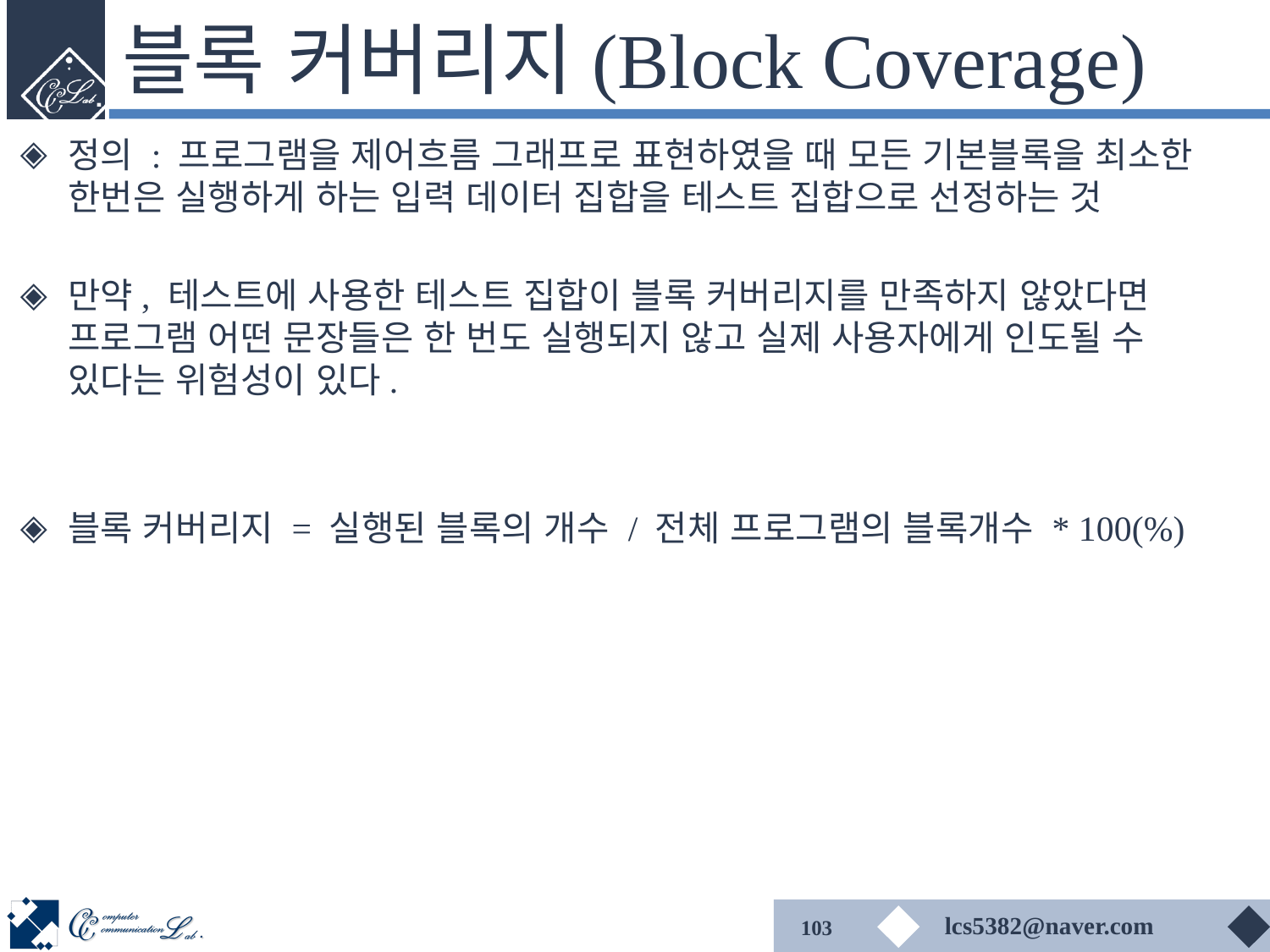

# 블록 커버리지(Block Coverage)
정의 : 프로그램을 제어흐름 그래프로 표현하였을 때 모든 기본블록을 최소한 한번은 실행하게 하는 입력 데이터 집합을 테스트 집합으로 선정하는 것

만약, 테스트에 사용한 테스트 집합이 블록 커버리지를 만족하지 않았다면  프로그램 어떤 문장들은 한 번도 실행되지 않고 실제 사용자에게 인도될 수 있다는 위험성이 있다.

블록 커버리지 = 실행된 블록의 개수 / 전체 프로그램의 블록개수 * 100(%)